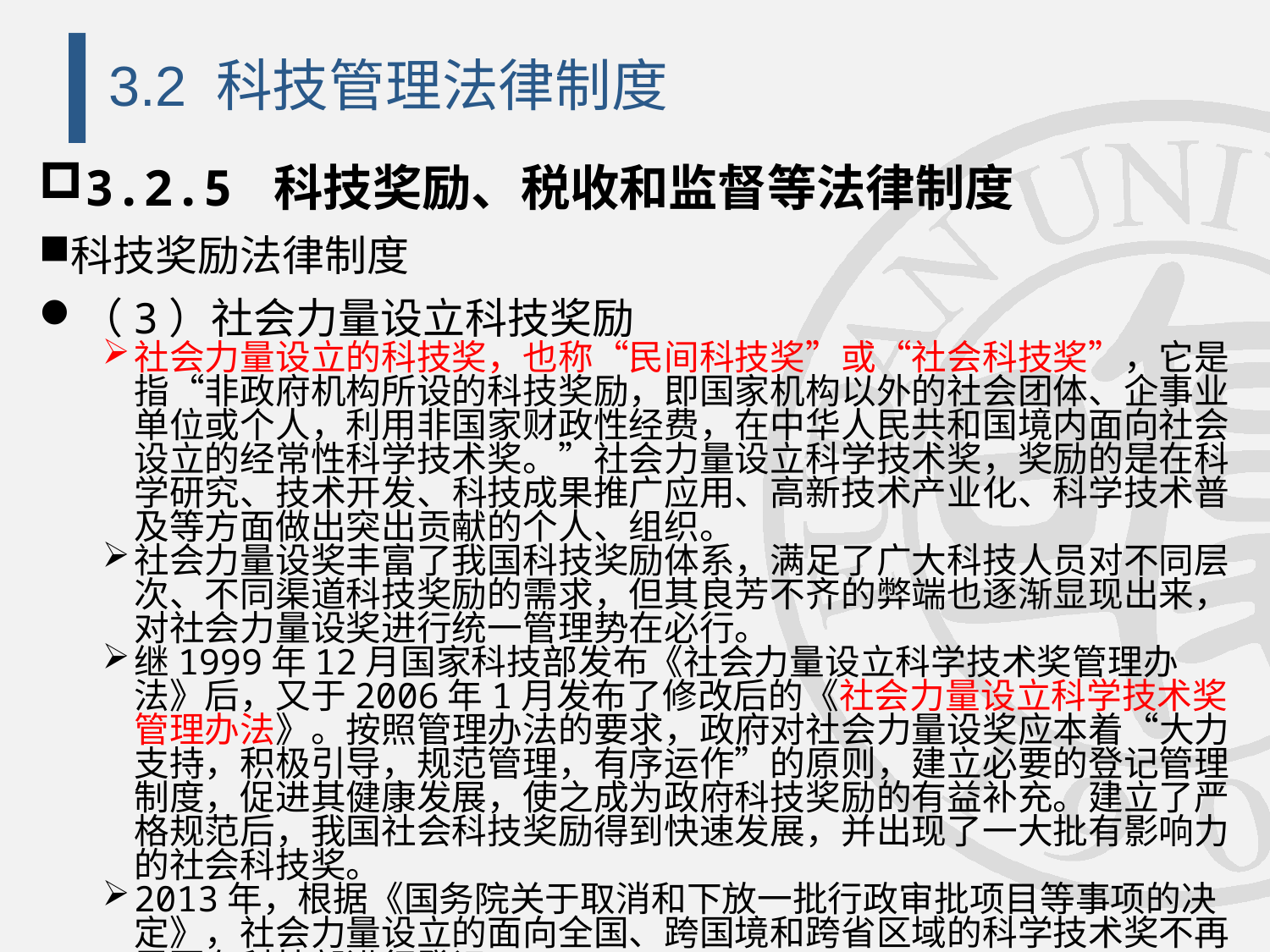

# 3.2 科技管理法律制度
3.2.5 科技奖励、税收和监督等法律制度
科技奖励法律制度
（3）社会力量设立科技奖励
社会力量设立的科技奖，也称“民间科技奖”或“社会科技奖”，它是指“非政府机构所设的科技奖励，即国家机构以外的社会团体、企事业单位或个人，利用非国家财政性经费，在中华人民共和国境内面向社会设立的经常性科学技术奖。”社会力量设立科学技术奖，奖励的是在科学研究、技术开发、科技成果推广应用、高新技术产业化、科学技术普及等方面做出突出贡献的个人、组织。
社会力量设奖丰富了我国科技奖励体系，满足了广大科技人员对不同层次、不同渠道科技奖励的需求，但其良芳不齐的弊端也逐渐显现出来，对社会力量设奖进行统一管理势在必行。
继1999年12月国家科技部发布《社会力量设立科学技术奖管理办法》后，又于2006年1月发布了修改后的《社会力量设立科学技术奖管理办法》。按照管理办法的要求，政府对社会力量设奖应本着“大力支持，积极引导，规范管理，有序运作”的原则，建立必要的登记管理制度，促进其健康发展，使之成为政府科技奖励的有益补充。建立了严格规范后，我国社会科技奖励得到快速发展，并出现了一大批有影响力的社会科技奖。
2013年，根据《国务院关于取消和下放一批行政审批项目等事项的决定》，社会力量设立的面向全国、跨国境和跨省区域的科学技术奖不再需要在科技部进行登记